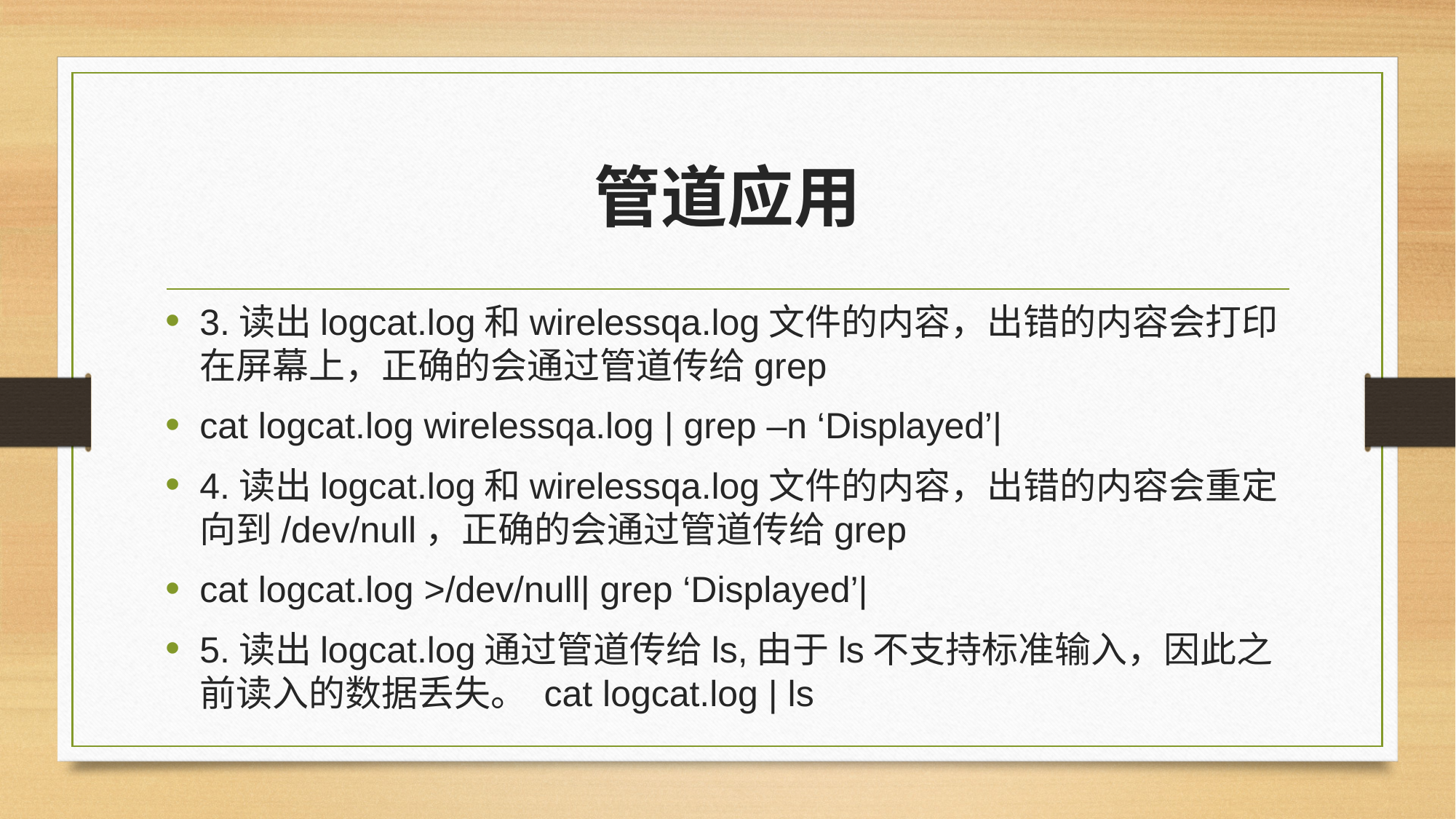

# 管道应用
3.读出logcat.log和wirelessqa.log文件的内容，出错的内容会打印在屏幕上，正确的会通过管道传给grep
cat logcat.log wirelessqa.log | grep –n ‘Displayed’|
4.读出logcat.log和wirelessqa.log文件的内容，出错的内容会重定向到/dev/null，正确的会通过管道传给grep
cat logcat.log >/dev/null| grep ‘Displayed’|
5.读出logcat.log通过管道传给ls,由于ls不支持标准输入，因此之前读入的数据丢失。 cat logcat.log | ls